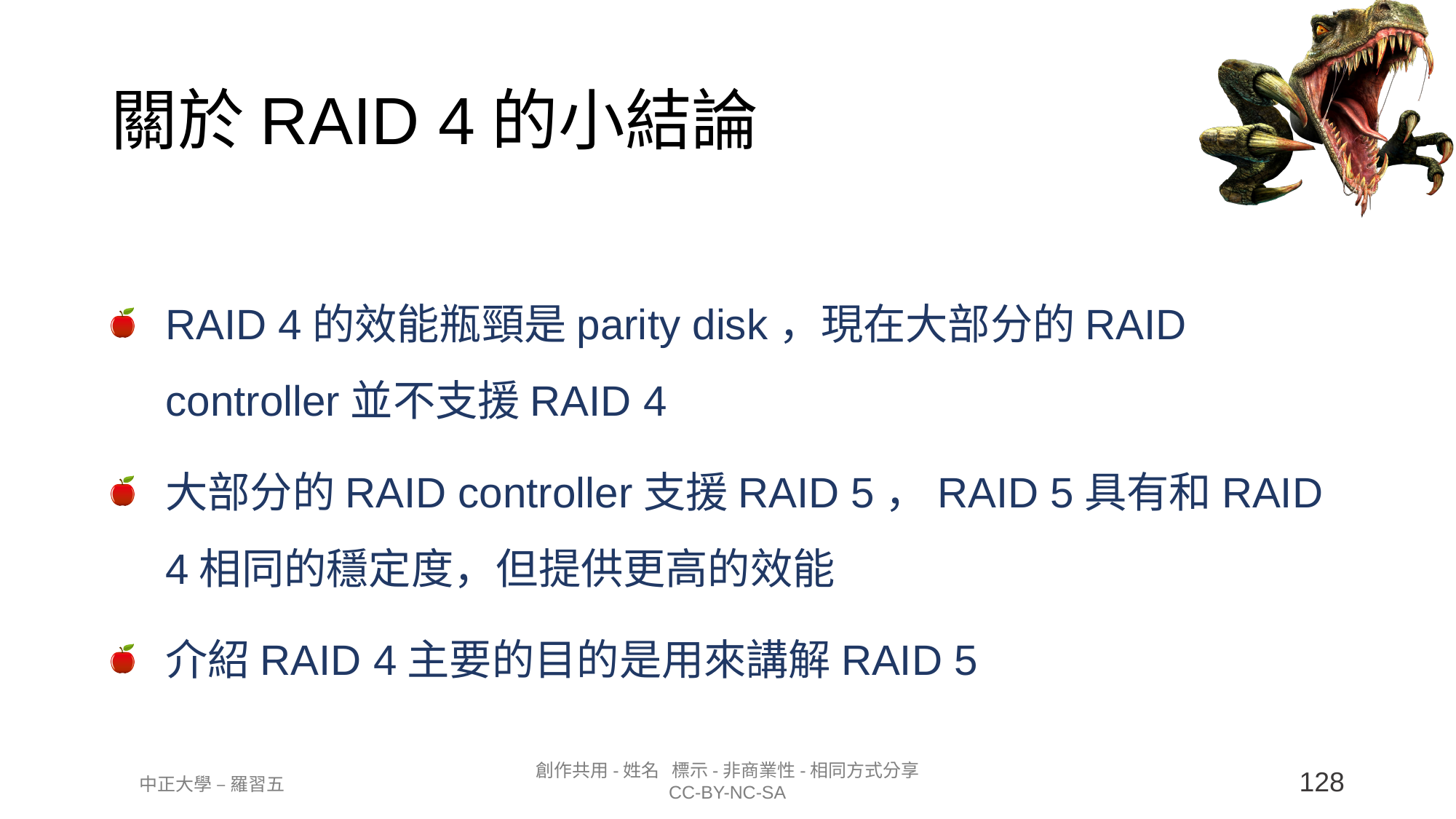

# 關於RAID 4的小結論
RAID 4的效能瓶頸是parity disk，現在大部分的RAID controller並不支援RAID 4
大部分的RAID controller支援RAID 5，RAID 5具有和RAID 4相同的穩定度，但提供更高的效能
介紹RAID 4主要的目的是用來講解RAID 5